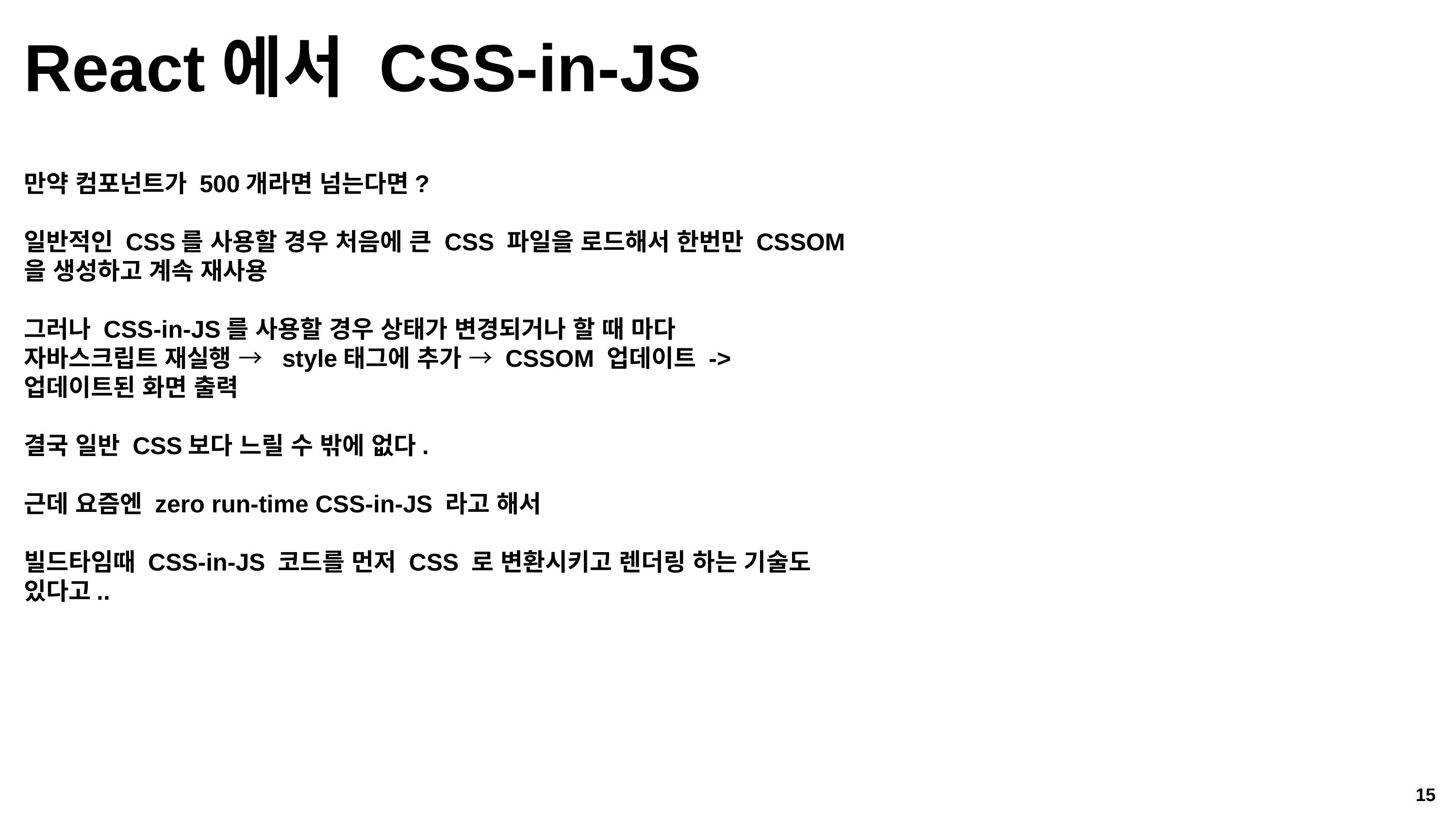

React에서 CSS-in-JS
만약 컴포넌트가 500개라면 넘는다면?

일반적인 CSS를 사용할 경우 처음에 큰 CSS 파일을 로드해서 한번만 CSSOM을 생성하고 계속 재사용

그러나 CSS-in-JS를 사용할 경우 상태가 변경되거나 할 때 마다
자바스크립트 재실행 →  style태그에 추가 → CSSOM 업데이트 -> 업데이트된 화면 출력

결국 일반 CSS보다 느릴 수 밖에 없다.

근데 요즘엔 zero run-time CSS-in-JS 라고 해서

빌드타임때 CSS-in-JS 코드를 먼저 CSS 로 변환시키고 렌더링 하는 기술도 있다고..

15